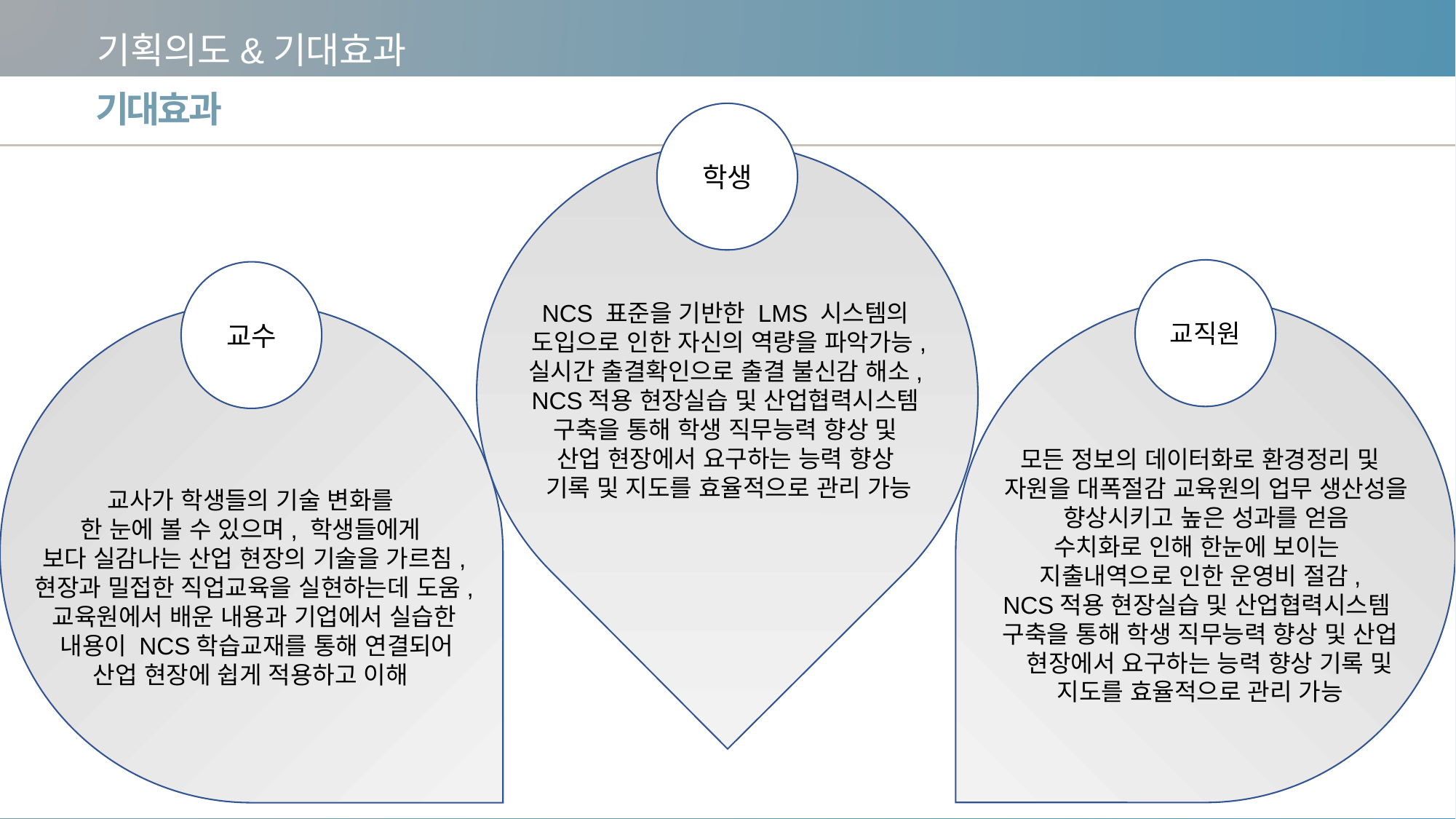

기획의도&기대효과

기대효과
학생

교직원
교수
NCS 표준을 기반한 LMS 시스템의
도입으로 인한 자신의 역량을 파악가능,
실시간 출결확인으로 출결 불신감 해소,
NCS적용 현장실습 및 산업협력시스템
구축을 통해 학생 직무능력 향상 및
산업 현장에서 요구하는 능력 향상
기록 및 지도를 효율적으로 관리 가능

모든 정보의 데이터화로 환경정리 및
 자원을 대폭절감 교육원의 업무 생산성을
 향상시키고 높은 성과를 얻음
수치화로 인해 한눈에 보이는
지출내역으로 인한 운영비 절감,
NCS적용 현장실습 및 산업협력시스템
구축을 통해 학생 직무능력 향상 및 산업
   현장에서 요구하는 능력 향상 기록 및
지도를 효율적으로 관리 가능

교사가 학생들의 기술 변화를
한 눈에 볼 수 있으며, 학생들에게
보다 실감나는 산업 현장의 기술을 가르침,
현장과 밀접한 직업교육을 실현하는데 도움,
교육원에서 배운 내용과 기업에서 실습한
 내용이 NCS학습교재를 통해 연결되어
산업 현장에 쉽게 적용하고 이해